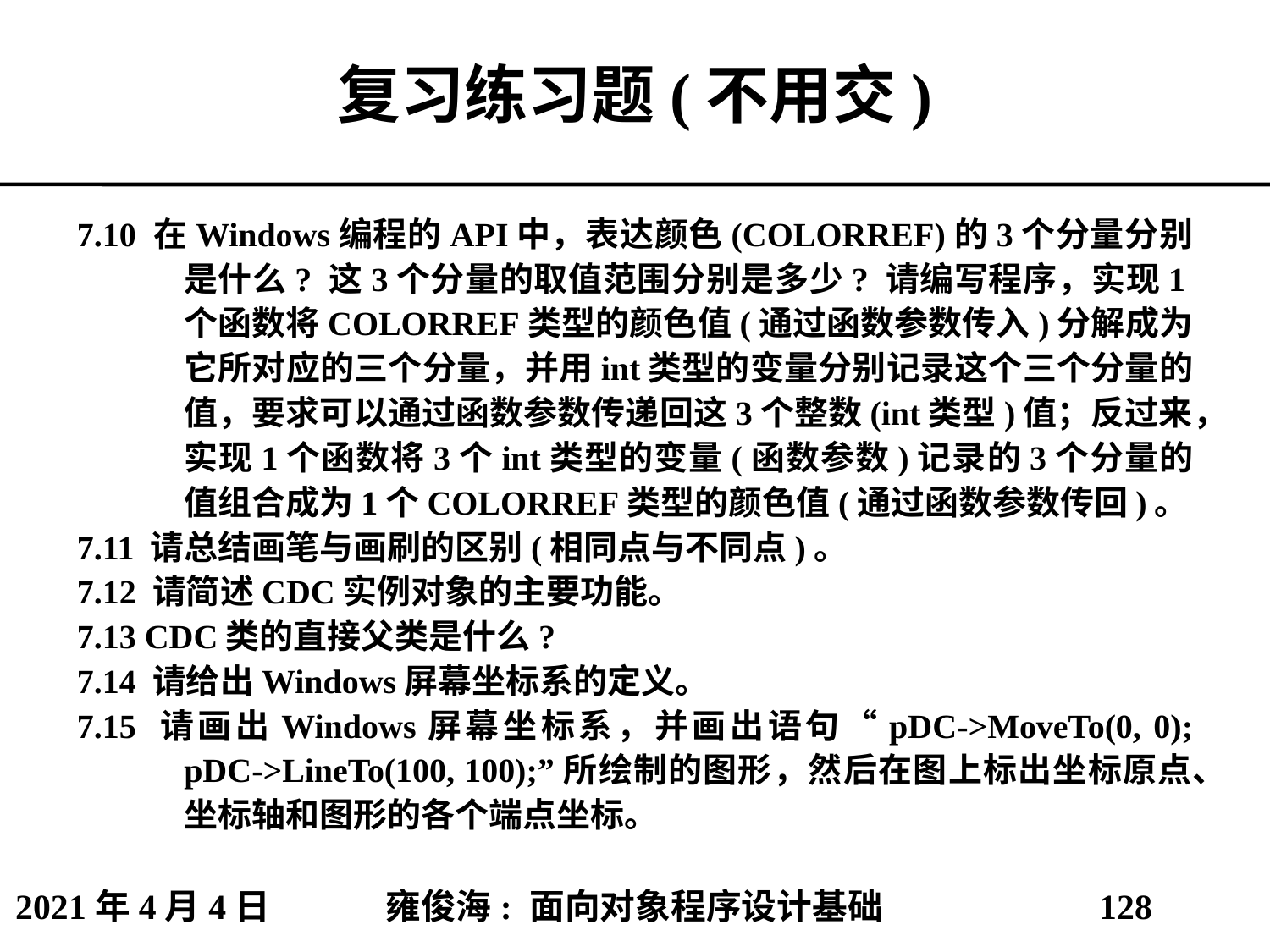

# 复习练习题(不用交)

7.10 在Windows编程的API中，表达颜色(COLORREF)的3个分量分别是什么? 这3个分量的取值范围分别是多少? 请编写程序，实现1个函数将COLORREF类型的颜色值(通过函数参数传入)分解成为它所对应的三个分量，并用int类型的变量分别记录这个三个分量的值，要求可以通过函数参数传递回这3个整数(int类型)值；反过来，实现1个函数将3个int类型的变量(函数参数)记录的3个分量的值组合成为1个COLORREF类型的颜色值(通过函数参数传回)。
7.11 请总结画笔与画刷的区别(相同点与不同点)。
7.12 请简述CDC实例对象的主要功能。
7.13 CDC类的直接父类是什么?
7.14 请给出Windows屏幕坐标系的定义。
7.15 请画出Windows屏幕坐标系，并画出语句“pDC->MoveTo(0, 0); pDC->LineTo(100, 100);”所绘制的图形，然后在图上标出坐标原点、坐标轴和图形的各个端点坐标。
2021年4月4日
雍俊海: 面向对象程序设计基础
128